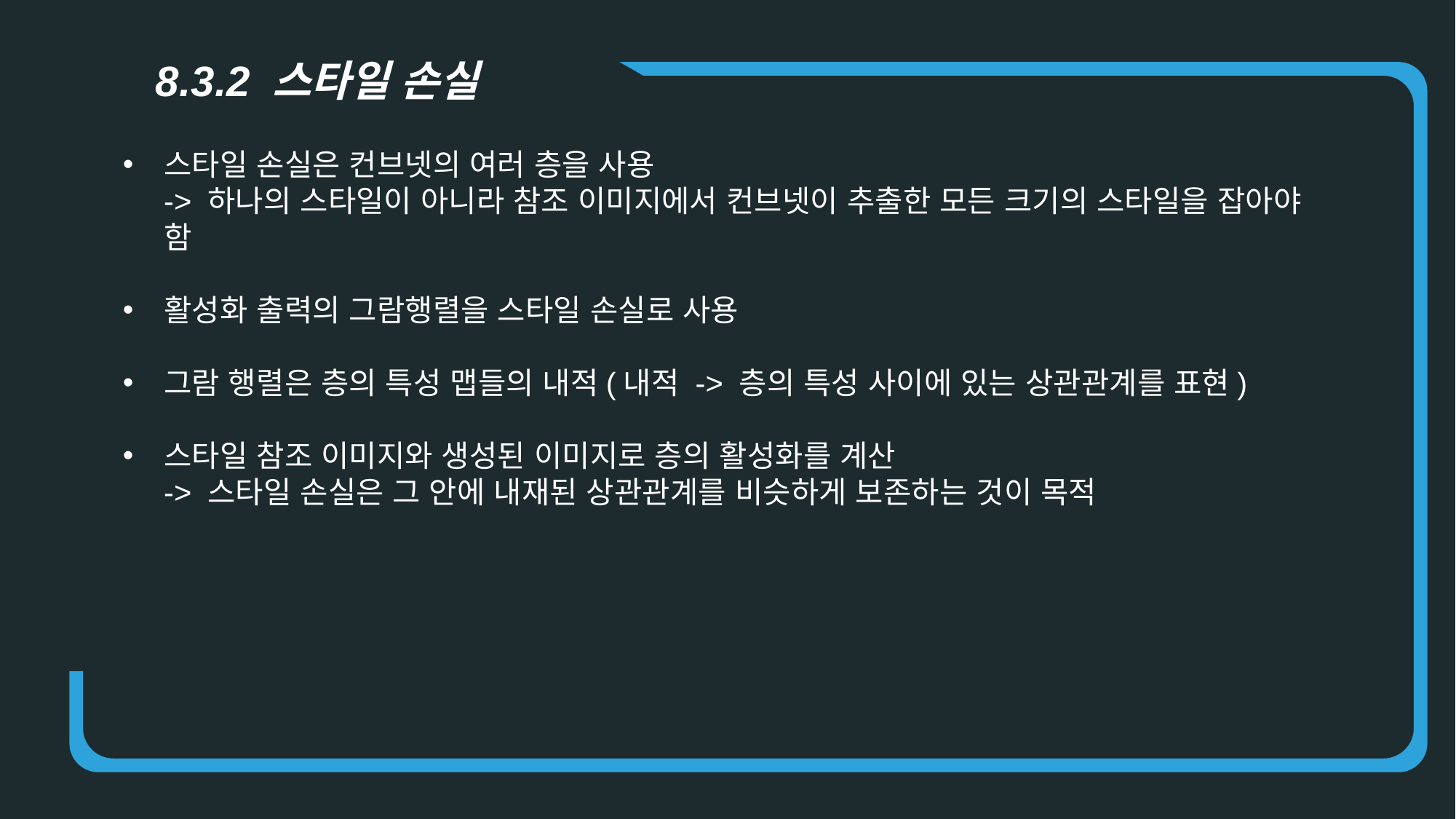

8.3.2 스타일 손실

스타일 손실은 컨브넷의 여러 층을 사용
-> 하나의 스타일이 아니라 참조 이미지에서 컨브넷이 추출한 모든 크기의 스타일을 잡아야 함

활성화 출력의 그람행렬을 스타일 손실로 사용

그람 행렬은 층의 특성 맵들의 내적(내적 -> 층의 특성 사이에 있는 상관관계를 표현)

스타일 참조 이미지와 생성된 이미지로 층의 활성화를 계산
-> 스타일 손실은 그 안에 내재된 상관관계를 비슷하게 보존하는 것이 목적